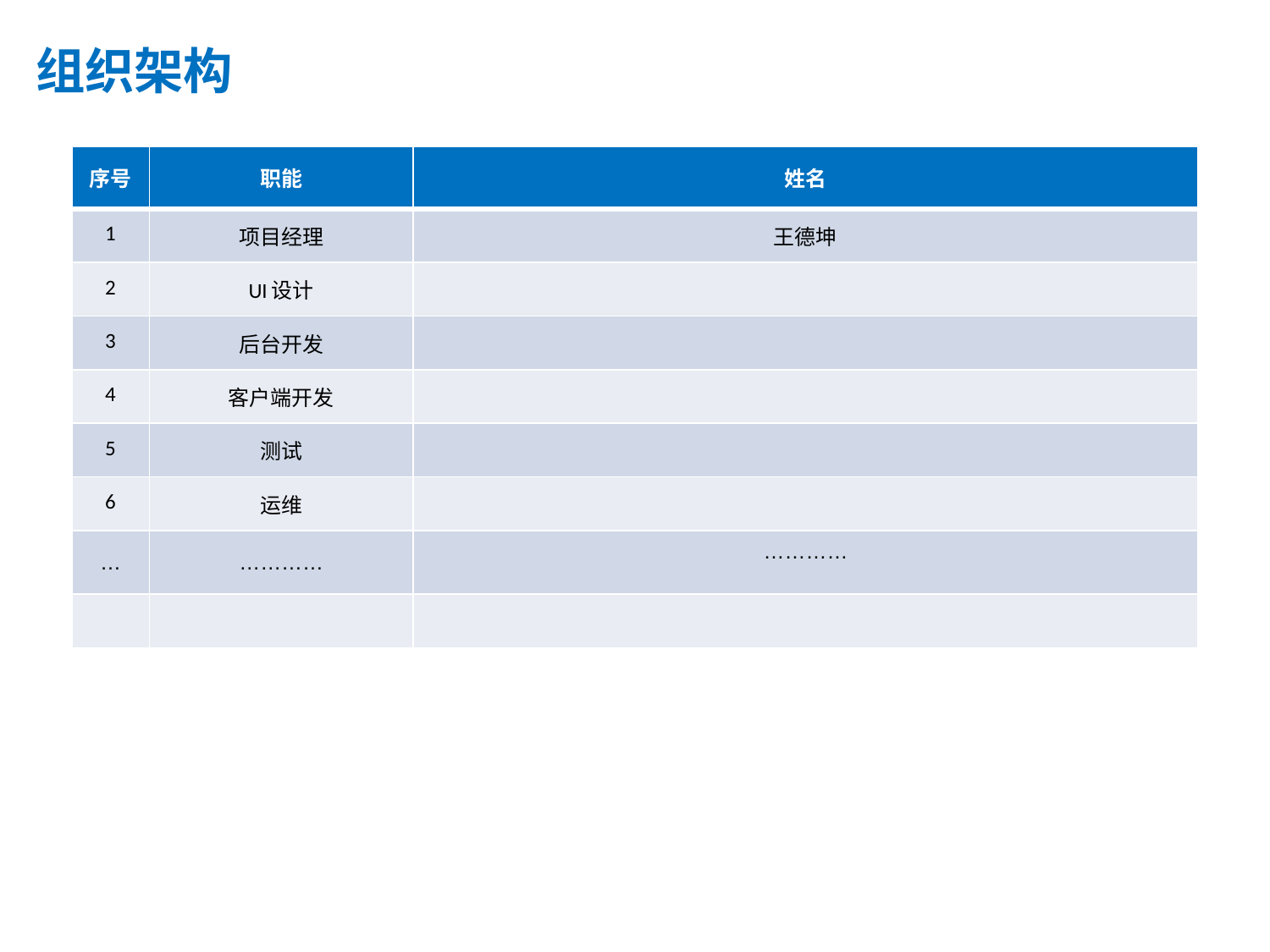

组织架构
| 序号 | 职能 | 姓名 |
| --- | --- | --- |
| 1 | 项目经理 | 王德坤 |
| 2 | UI设计 |  |
| 3 | 后台开发 |  |
| 4 | 客户端开发 |  |
| 5 | 测试 |  |
| 6 | 运维 |  |
| … | ………… | ………… |
|  |  |  |